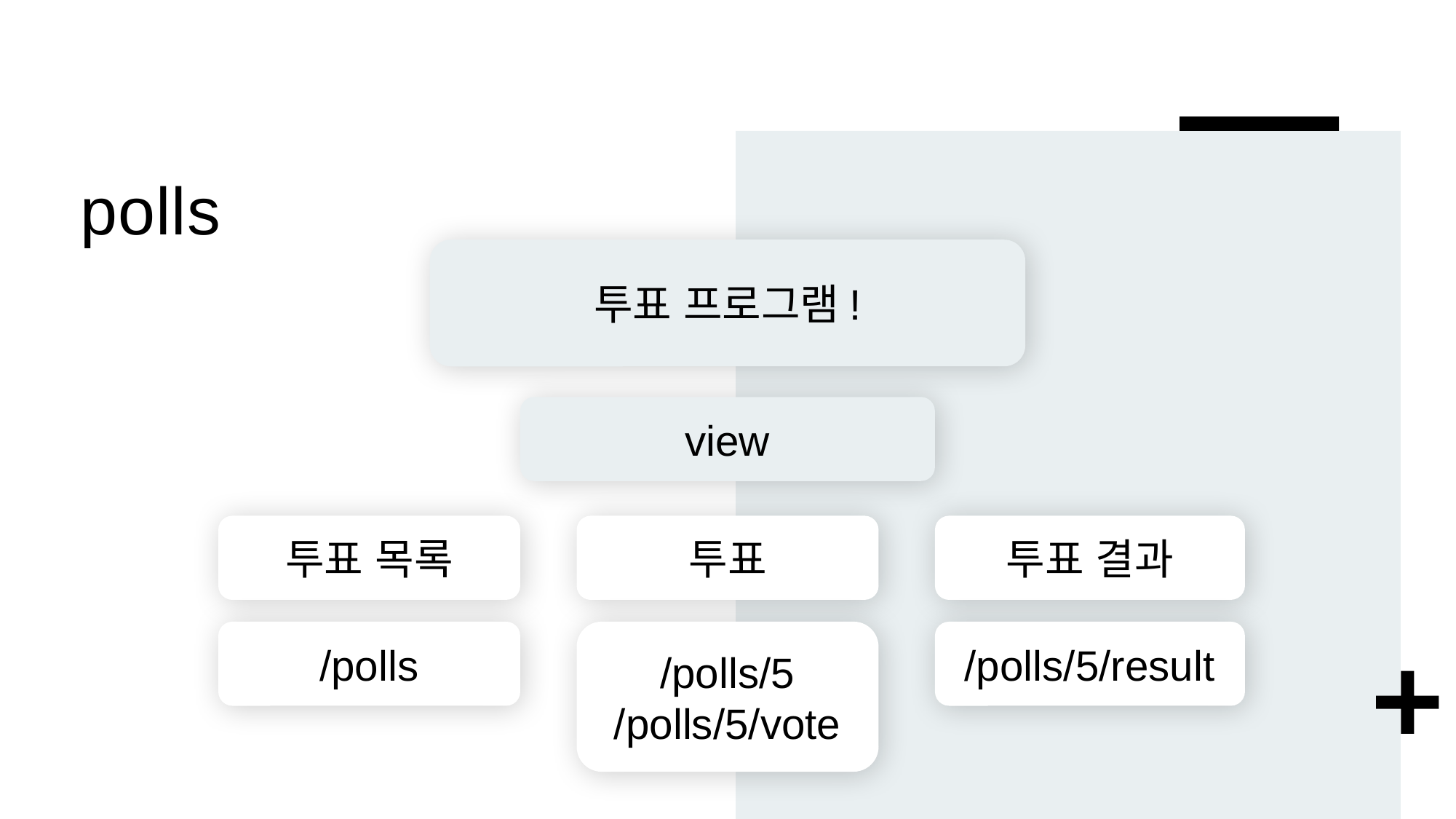

# polls
투표 프로그램!
view
투표 목록
투표
투표 결과
/polls
/polls/5
/polls/5/vote
/polls/5/result